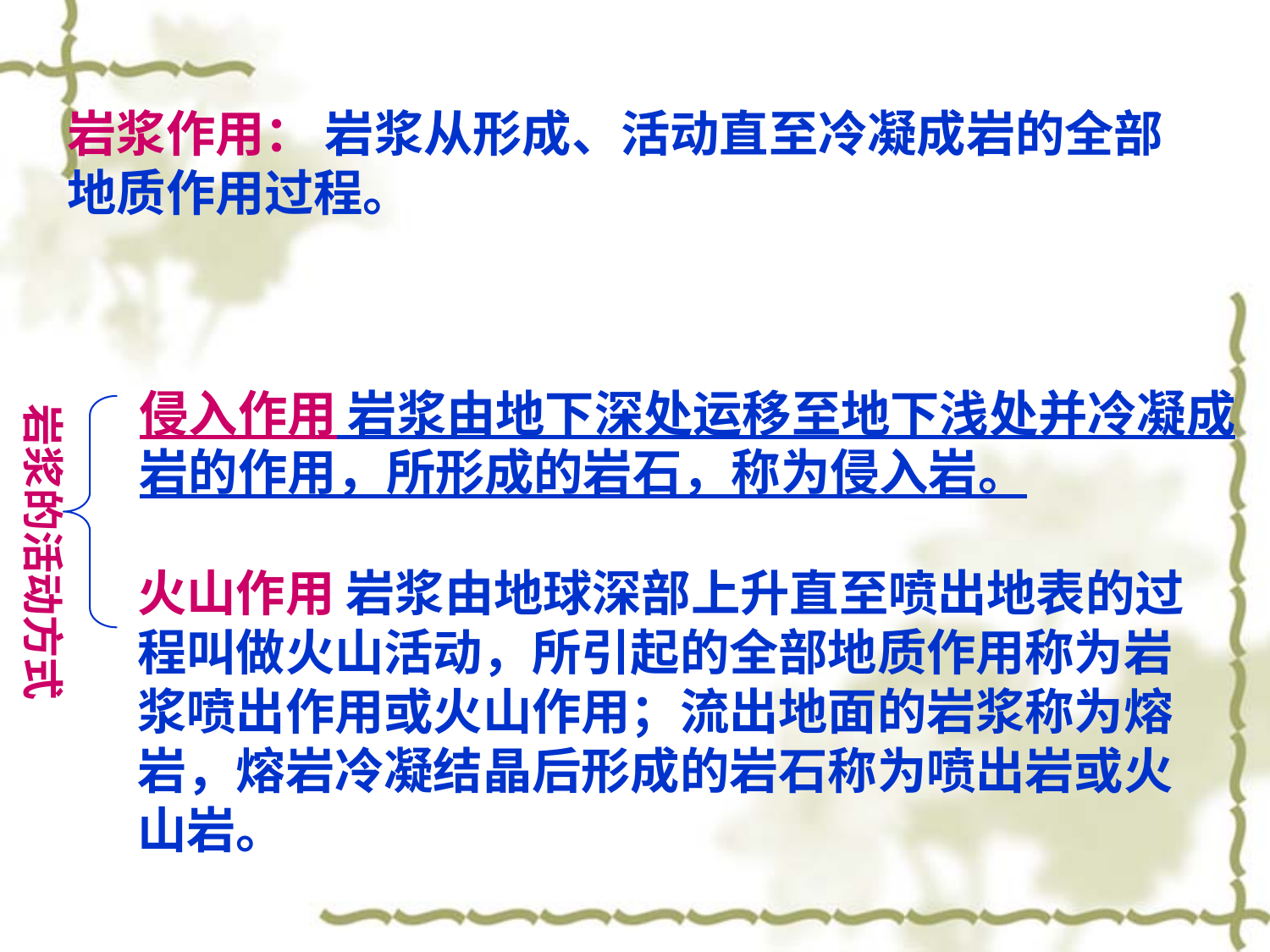

岩浆作用： 岩浆从形成、活动直至冷凝成岩的全部地质作用过程。

侵入作用 岩浆由地下深处运移至地下浅处并冷凝成岩的作用，所形成的岩石，称为侵入岩。

岩浆的活动方式
火山作用 岩浆由地球深部上升直至喷出地表的过程叫做火山活动，所引起的全部地质作用称为岩浆喷出作用或火山作用；流出地面的岩浆称为熔岩，熔岩冷凝结晶后形成的岩石称为喷出岩或火山岩。